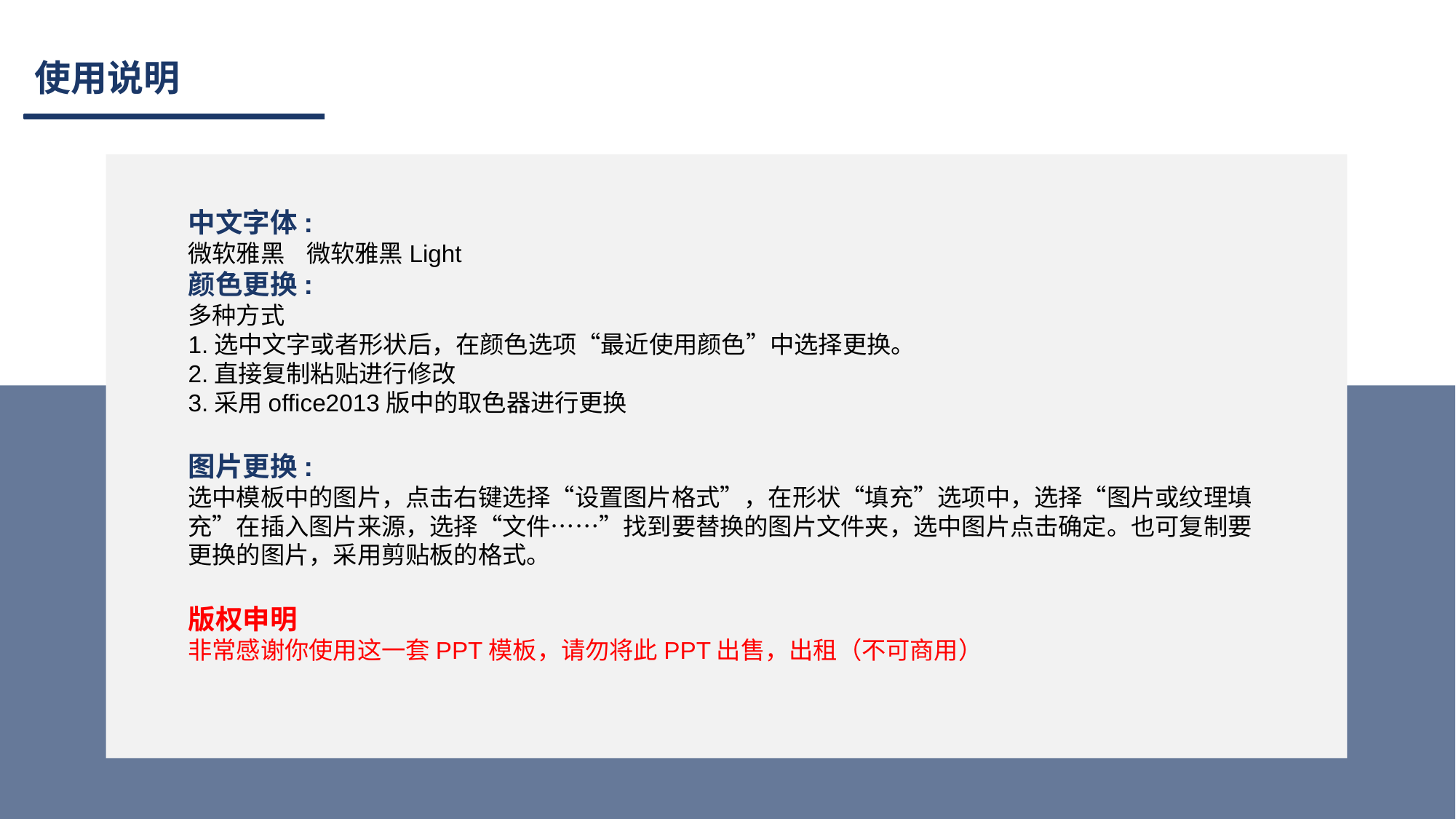

# 使用说明

中文字体:
微软雅黑    微软雅黑Light
颜色更换:
多种方式
1.选中文字或者形状后，在颜色选项“最近使用颜色”中选择更换。
2.直接复制粘贴进行修改
3.采用office2013版中的取色器进行更换

图片更换:
选中模板中的图片，点击右键选择“设置图片格式”，在形状“填充”选项中，选择“图片或纹理填充”在插入图片来源，选择“文件……”找到要替换的图片文件夹，选中图片点击确定。也可复制要更换的图片，采用剪贴板的格式。

版权申明
非常感谢你使用这一套PPT模板，请勿将此PPT出售，出租（不可商用）